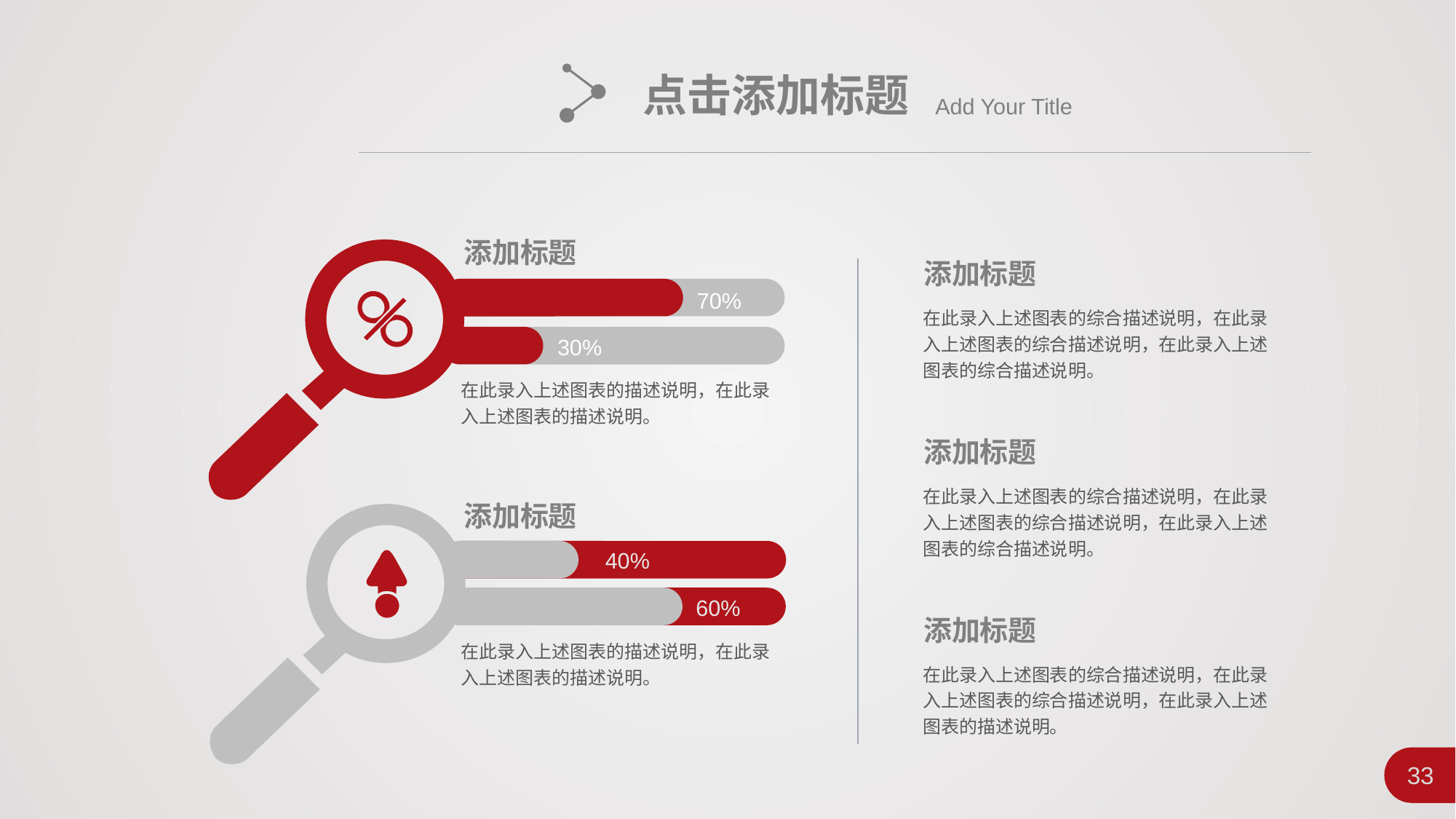

点击添加标题
Add Your Title
添加标题

添加标题
70%

在此录入上述图表的综合描述说明，在此录入上述图表的综合描述说明，在此录入上述图表的综合描述说明。
30%

在此录入上述图表的描述说明，在此录入上述图表的描述说明。
添加标题
在此录入上述图表的综合描述说明，在此录入上述图表的综合描述说明，在此录入上述图表的综合描述说明。
添加标题

40%

60%

添加标题
在此录入上述图表的描述说明，在此录入上述图表的描述说明。
在此录入上述图表的综合描述说明，在此录入上述图表的综合描述说明，在此录入上述图表的描述说明。